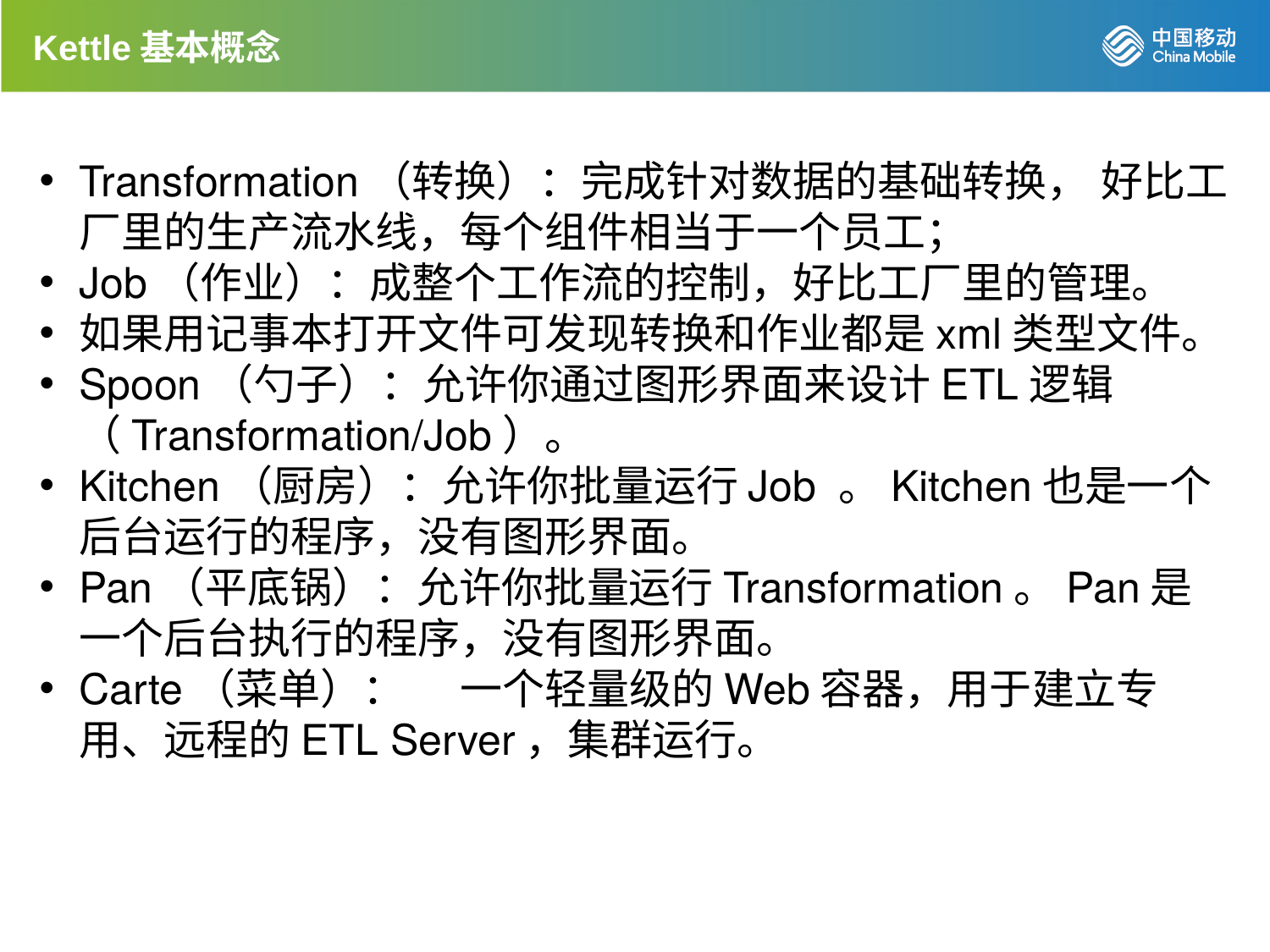

Kettle基本概念
Transformation（转换）：完成针对数据的基础转换， 好比工厂里的生产流水线，每个组件相当于一个员工；
Job（作业）：成整个工作流的控制，好比工厂里的管理。
如果用记事本打开文件可发现转换和作业都是xml类型文件。
Spoon（勺子）：允许你通过图形界面来设计ETL逻辑（Transformation/Job）。
Kitchen（厨房）：允许你批量运行Job 。Kitchen也是一个后台运行的程序，没有图形界面。
Pan（平底锅）：允许你批量运行Transformation。Pan是一个后台执行的程序，没有图形界面。
Carte（菜单）：	一个轻量级的Web容器，用于建立专用、远程的ETL Server，集群运行。